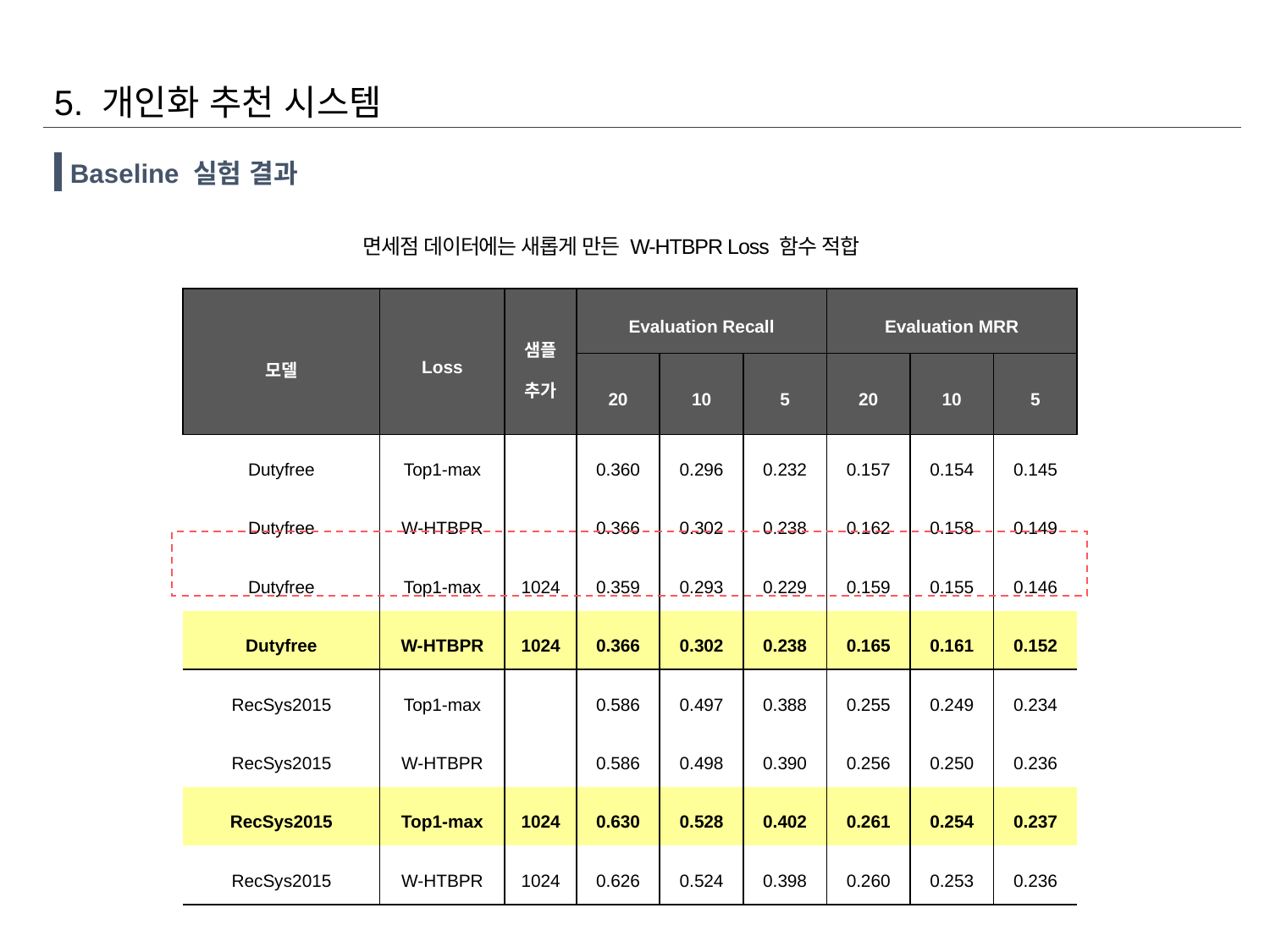

5. 개인화 추천 시스템
Baseline 실험 결과

면세점 데이터에는 새롭게 만든 W-HTBPR Loss 함수 적합
| 모델 | Loss | 샘플 추가 | Evaluation Recall |  |  | Evaluation MRR |  |  |
| --- | --- | --- | --- | --- | --- | --- | --- | --- |
|  |  |  | 20 | 10 | 5 | 20 | 10 | 5 |
| Dutyfree | Top1-max |  | 0.360 | 0.296 | 0.232 | 0.157 | 0.154 | 0.145 |
| Dutyfree | W-HTBPR |  | 0.366 | 0.302 | 0.238 | 0.162 | 0.158 | 0.149 |
| Dutyfree | Top1-max | 1024 | 0.359 | 0.293 | 0.229 | 0.159 | 0.155 | 0.146 |
| Dutyfree | W-HTBPR | 1024 | 0.366 | 0.302 | 0.238 | 0.165 | 0.161 | 0.152 |
| RecSys2015 | Top1-max |  | 0.586 | 0.497 | 0.388 | 0.255 | 0.249 | 0.234 |
| RecSys2015 | W-HTBPR |  | 0.586 | 0.498 | 0.390 | 0.256 | 0.250 | 0.236 |
| RecSys2015 | Top1-max | 1024 | 0.630 | 0.528 | 0.402 | 0.261 | 0.254 | 0.237 |
| RecSys2015 | W-HTBPR | 1024 | 0.626 | 0.524 | 0.398 | 0.260 | 0.253 | 0.236 |